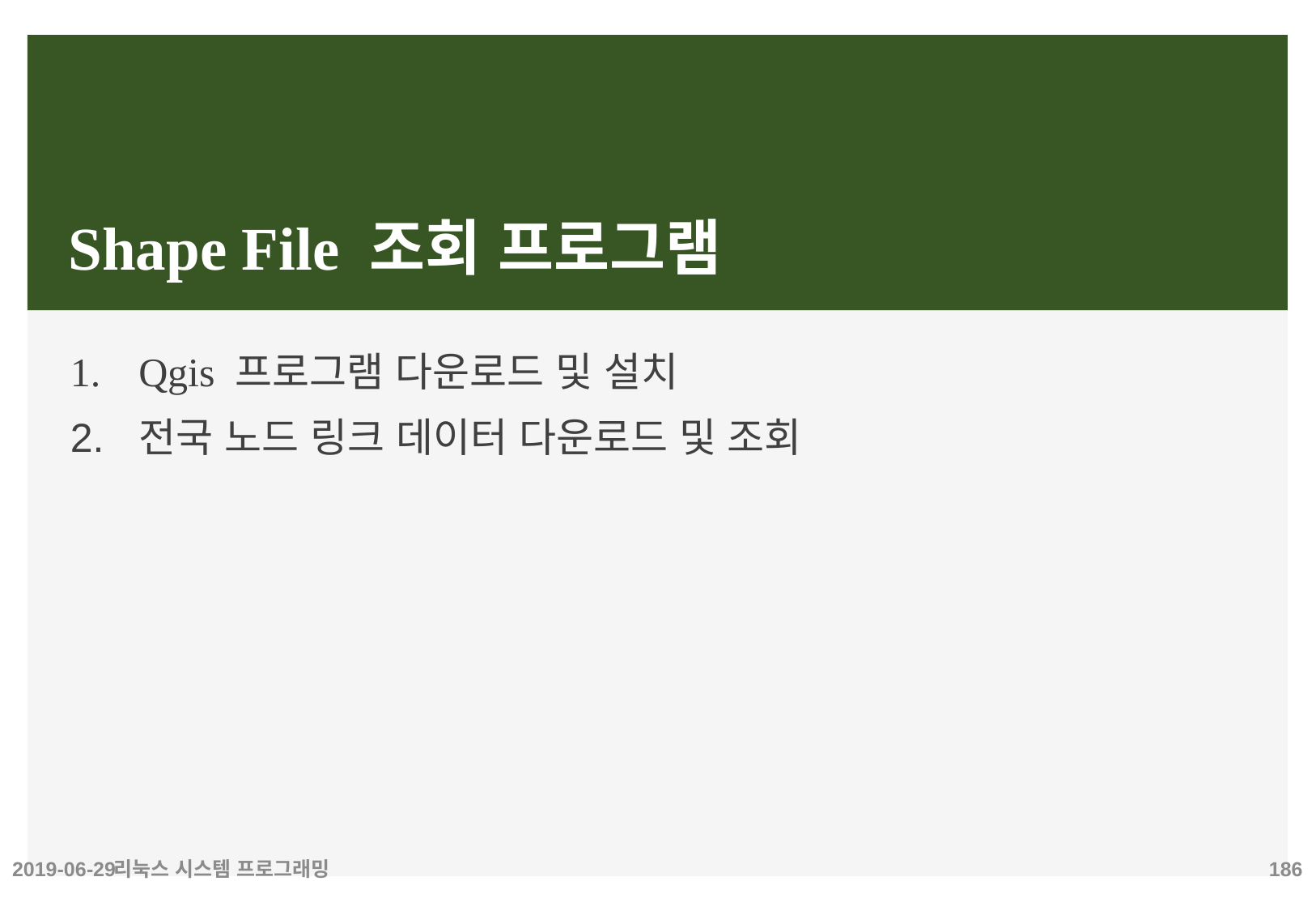

# Shape File 조회 프로그램
Qgis 프로그램 다운로드 및 설치
전국 노드 링크 데이터 다운로드 및 조회
2019-06-29
리눅스 시스템 프로그래밍
186